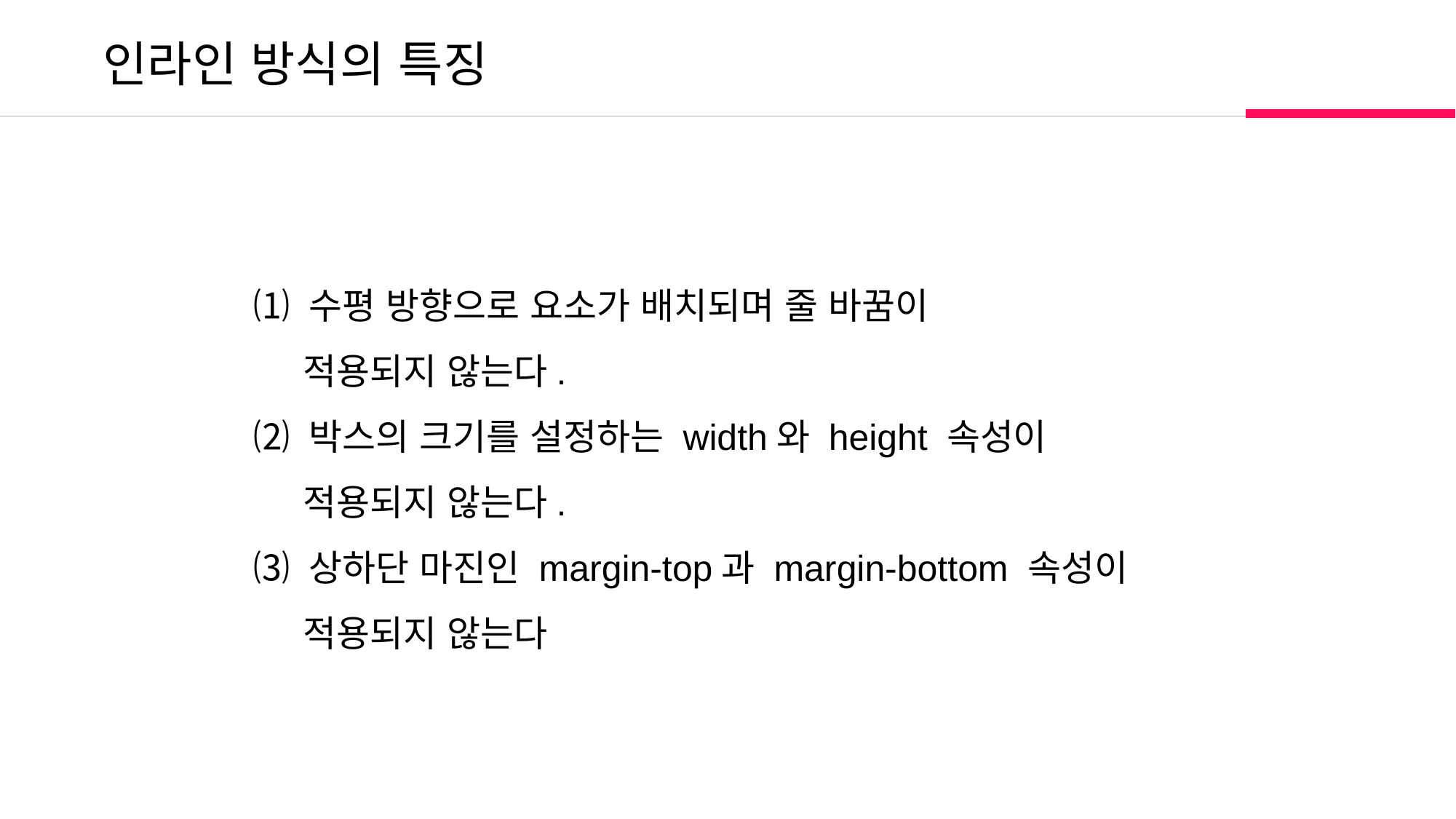

인라인 방식의 특징

⑴ 수평 방향으로 요소가 배치되며 줄 바꿈이
    적용되지 않는다.
⑵ 박스의 크기를 설정하는 width와 height 속성이
    적용되지 않는다.
⑶ 상하단 마진인 margin-top과 margin-bottom 속성이
    적용되지 않는다